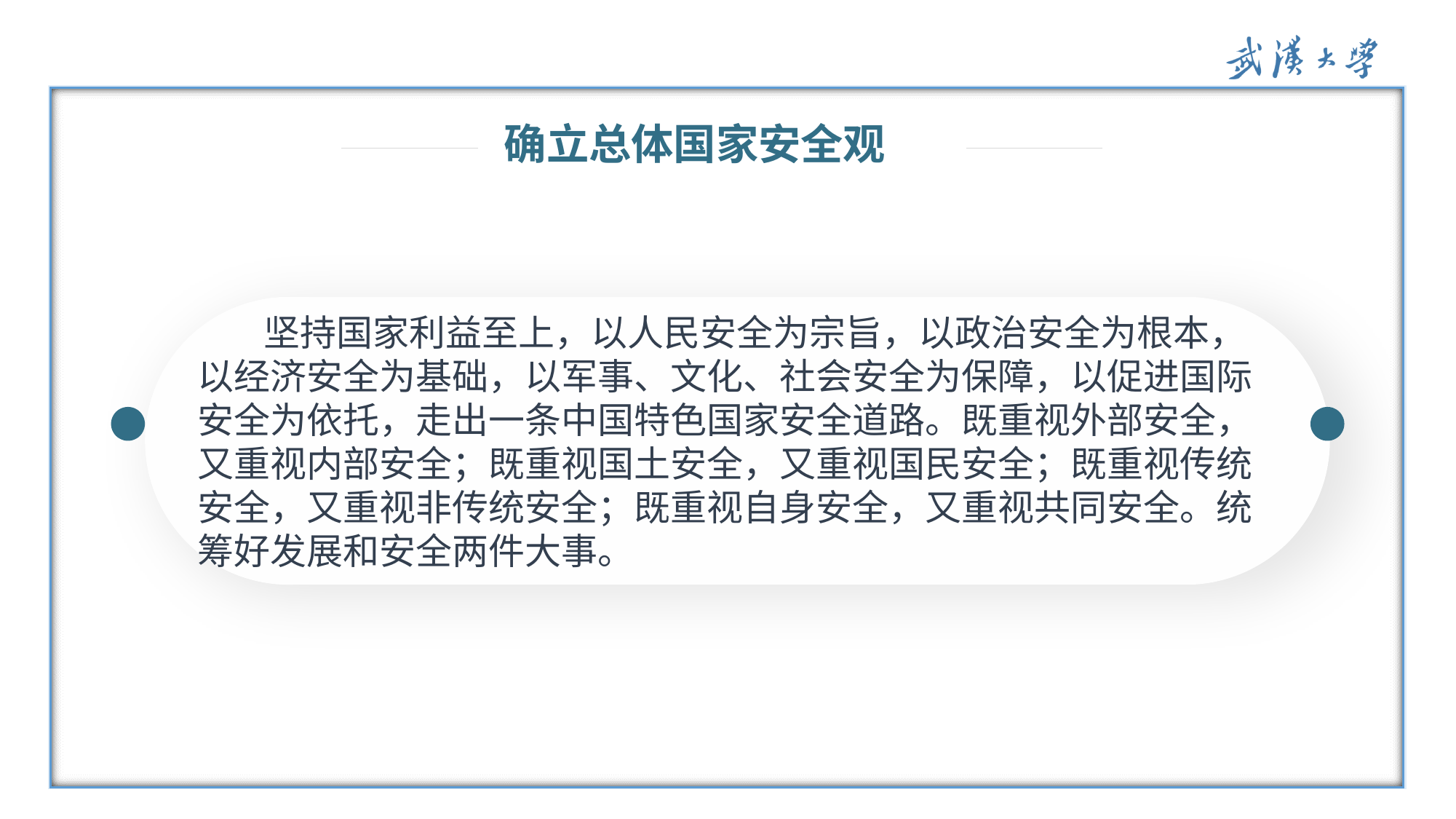

确立总体国家安全观
       坚持国家利益至上，以人民安全为宗旨，以政治安全为根本，以经济安全为基础，以军事、文化、社会安全为保障，以促进国际安全为依托，走出一条中国特色国家安全道路。既重视外部安全，又重视内部安全；既重视国土安全，又重视国民安全；既重视传统安全，又重视非传统安全；既重视自身安全，又重视共同安全。统筹好发展和安全两件大事。